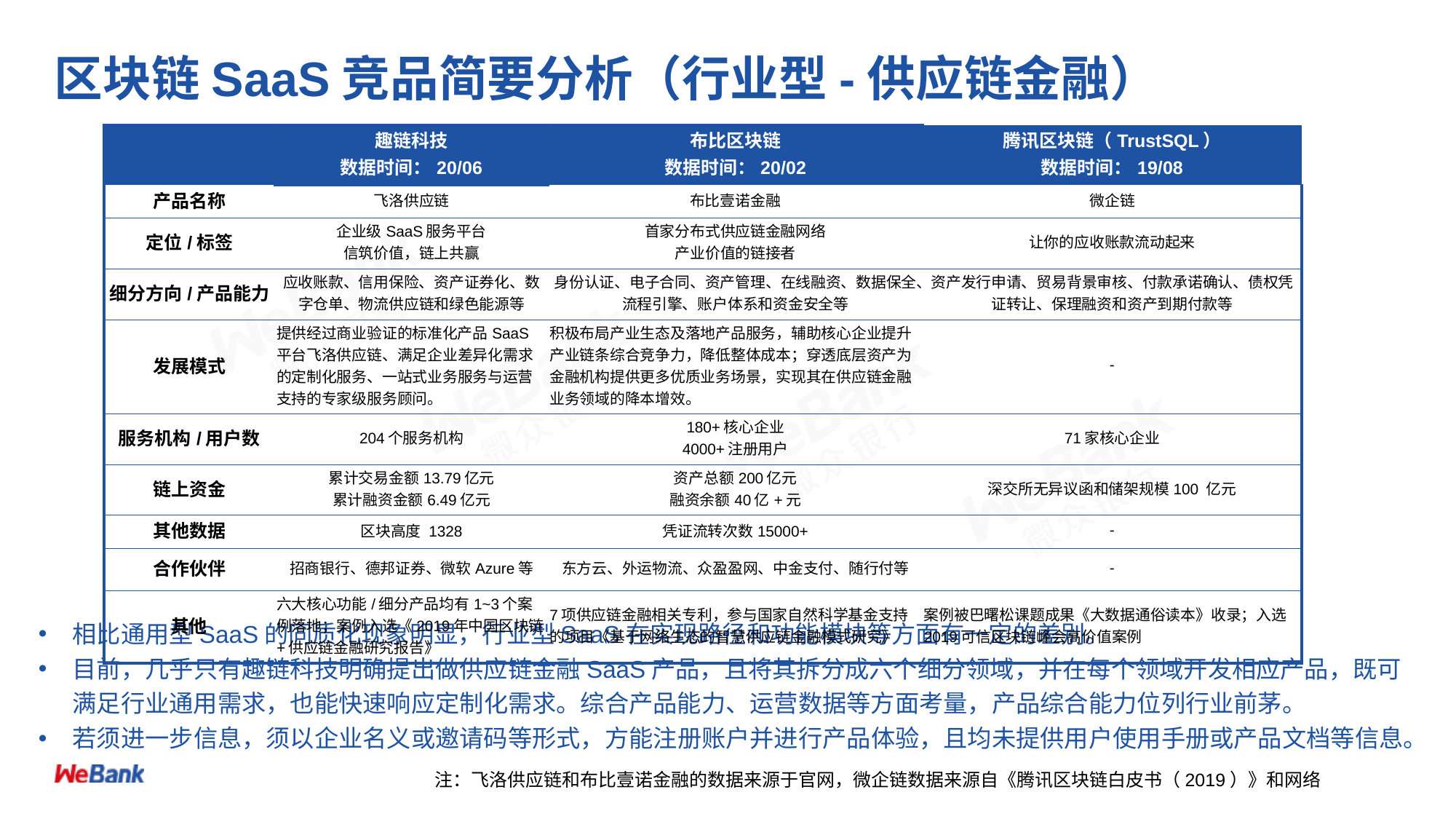

# 区块链SaaS竞品简要分析（行业型-供应链金融）
|  | 趣链科技 数据时间：20/06 | 布比区块链 数据时间：20/02 | 腾讯区块链（TrustSQL） 数据时间：19/08 |
| --- | --- | --- | --- |
| 产品名称 | 飞洛供应链 | 布比壹诺金融 | 微企链 |
| 定位/标签 | 企业级SaaS服务平台 信筑价值，链上共赢 | 首家分布式供应链金融网络 产业价值的链接者 | 让你的应收账款流动起来 |
| 细分方向/产品能力 | 应收账款、信用保险、资产证券化、数字仓单、物流供应链和绿色能源等 | 身份认证、电子合同、资产管理、在线融资、数据保全、流程引擎、账户体系和资金安全等 | 资产发行申请、贸易背景审核、付款承诺确认、债权凭证转让、保理融资和资产到期付款等 |
| 发展模式 | 提供经过商业验证的标准化产品SaaS平台飞洛供应链、满足企业差异化需求的定制化服务、一站式业务服务与运营支持的专家级服务顾问。 | 积极布局产业生态及落地产品服务，辅助核心企业提升产业链条综合竞争力，降低整体成本；穿透底层资产为金融机构提供更多优质业务场景，实现其在供应链金融业务领域的降本增效。 | - |
| 服务机构/用户数 | 204个服务机构 | 180+核心企业 4000+注册用户 | 71家核心企业 |
| 链上资金 | 累计交易金额13.79亿元 累计融资金额6.49亿元 | 资产总额200亿元 融资余额40亿+元 | 深交所无异议函和储架规模100 亿元 |
| 其他数据 | 区块高度 1328 | 凭证流转次数15000+ | - |
| 合作伙伴 | 招商银行、德邦证券、微软Azure等 | 东方云、外运物流、众盈盈网、中金支付、随行付等 | - |
| 其他 | 六大核心功能/细分产品均有1~3个案例落地；案例入选《2019年中国区块链+供应链金融研究报告》 | 7项供应链金融相关专利，参与国家自然科学基金支持的项目《基于网络生态的智慧供应链金融模式研究》 | 案例被巴曙松课题成果《大数据通俗读本》收录；入选2019可信区块链峰会高价值案例 |
相比通用型SaaS的同质化现象明显，行业型SaaS在实现路径和功能模块等方面有一定的差别。
目前，几乎只有趣链科技明确提出做供应链金融SaaS产品，且将其拆分成六个细分领域，并在每个领域开发相应产品，既可满足行业通用需求，也能快速响应定制化需求。综合产品能力、运营数据等方面考量，产品综合能力位列行业前茅。
若须进一步信息，须以企业名义或邀请码等形式，方能注册账户并进行产品体验，且均未提供用户使用手册或产品文档等信息。
注：飞洛供应链和布比壹诺金融的数据来源于官网，微企链数据来源自《腾讯区块链白皮书（2019）》和网络
29